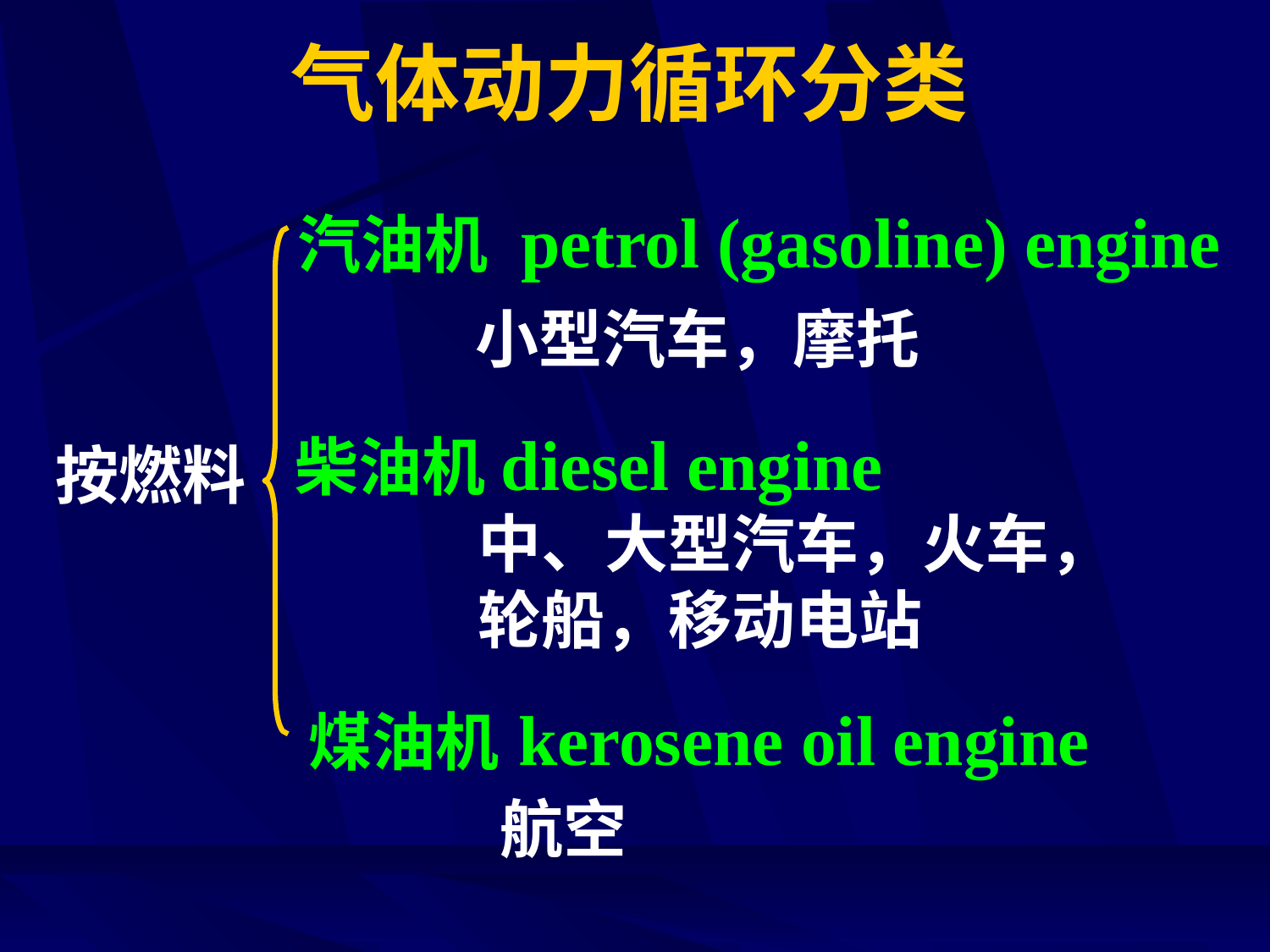

# 气体动力循环分类
汽油机 petrol (gasoline) engine

小型汽车，摩托
柴油机diesel engine
按燃料
中、大型汽车，火车，轮船，移动电站
煤油机 kerosene oil engine
航空